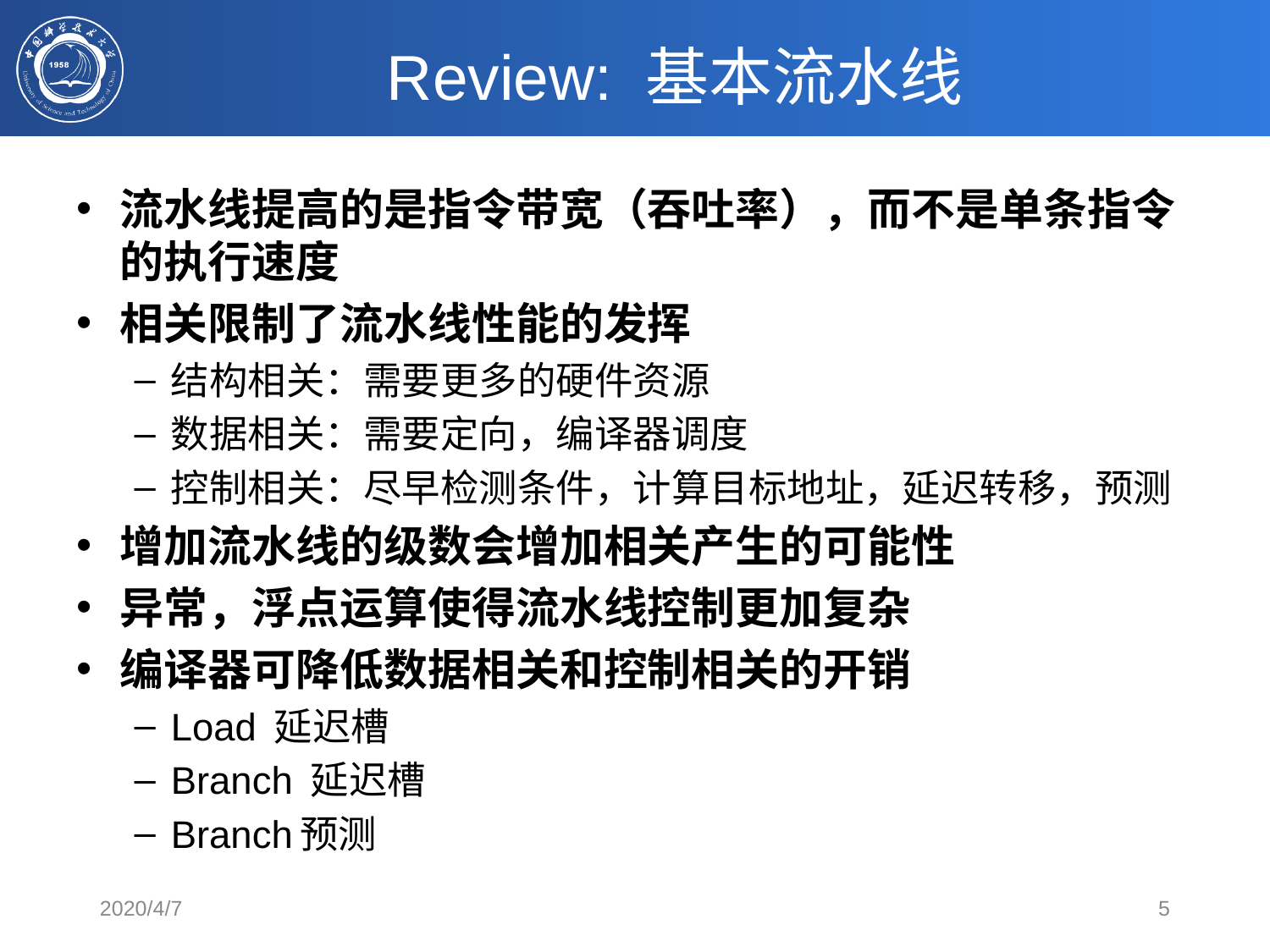

# Review: 基本流水线

流水线提高的是指令带宽（吞吐率），而不是单条指令的执行速度
相关限制了流水线性能的发挥
结构相关：需要更多的硬件资源
数据相关：需要定向，编译器调度
控制相关：尽早检测条件，计算目标地址，延迟转移，预测
增加流水线的级数会增加相关产生的可能性
异常，浮点运算使得流水线控制更加复杂
编译器可降低数据相关和控制相关的开销
Load 延迟槽
Branch 延迟槽
Branch预测

2020/4/7
5